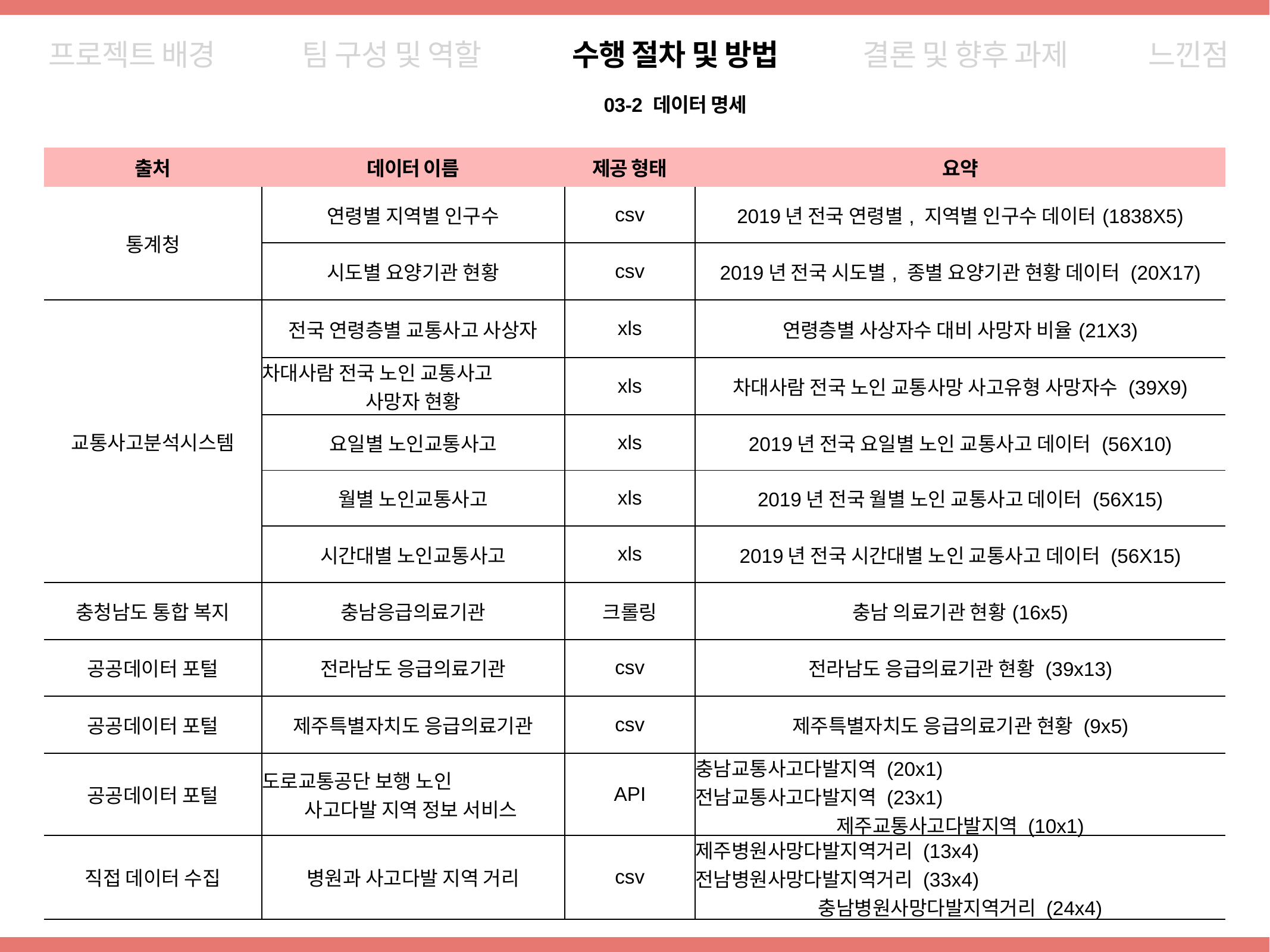

프로젝트 배경
팀 구성 및 역할
수행 절차 및 방법
결론 및 향후 과제
느낀점
03-2 데이터 명세
| 출처 | 데이터 이름 | 제공 형태 | 요약 |
| --- | --- | --- | --- |
| 통계청 | 연령별 지역별 인구수 | csv | 2019년 전국 연령별, 지역별 인구수 데이터(1838X5) |
|  | 시도별 요양기관 현황 | csv | 2019년 전국 시도별, 종별 요양기관 현황 데이터 (20X17) |
| 교통사고분석시스템 | 전국 연령층별 교통사고 사상자 | xls | 연령층별 사상자수 대비 사망자 비율(21X3) |
|  | 차대사람 전국 노인 교통사고 사망자 현황 | xls | 차대사람 전국 노인 교통사망 사고유형 사망자수 (39X9) |
|  | 요일별 노인교통사고 | xls | 2019년 전국 요일별 노인 교통사고 데이터 (56X10) |
|  | 월별 노인교통사고 | xls | 2019년 전국 월별 노인 교통사고 데이터 (56X15) |
|  | 시간대별 노인교통사고 | xls | 2019년 전국 시간대별 노인 교통사고 데이터 (56X15) |
| 충청남도 통합 복지 | 충남응급의료기관 | 크롤링 | 충남 의료기관 현황(16x5) |
| 공공데이터 포털 | 전라남도 응급의료기관 | csv | 전라남도 응급의료기관 현황 (39x13) |
| 공공데이터 포털 | 제주특별자치도 응급의료기관 | csv | 제주특별자치도 응급의료기관 현황 (9x5) |
| 공공데이터 포털 | 도로교통공단 보행 노인 사고다발 지역 정보 서비스 | API | 충남교통사고다발지역 (20x1) 전남교통사고다발지역 (23x1) 제주교통사고다발지역 (10x1) |
| 직접 데이터 수집 | 병원과 사고다발 지역 거리 | csv | 제주병원사망다발지역거리 (13x4) 전남병원사망다발지역거리 (33x4) 충남병원사망다발지역거리 (24x4) |